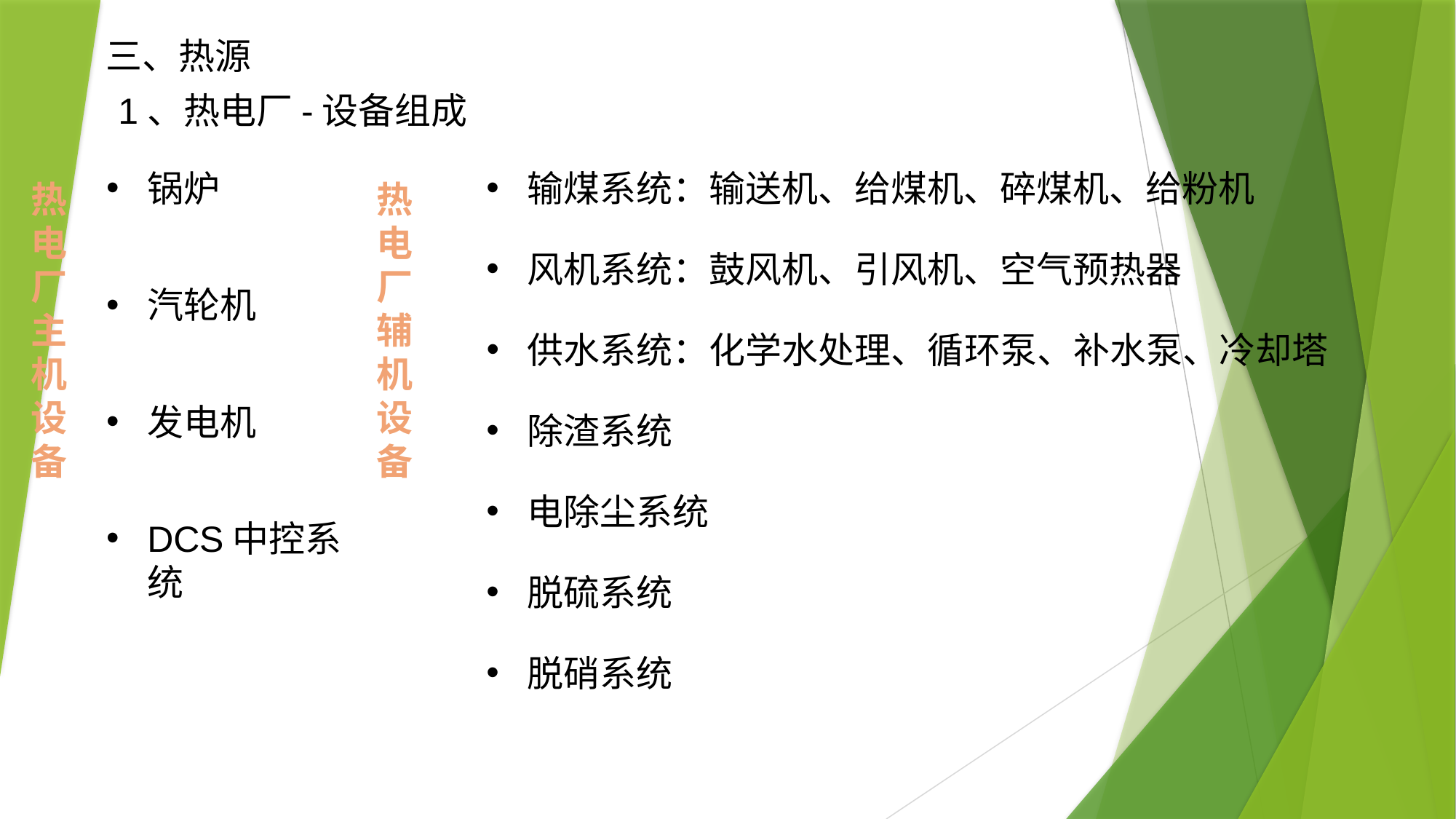

# 三、热源
1、热电厂-设备组成
输煤系统：输送机、给煤机、碎煤机、给粉机
锅炉
热电厂主机设备
热电厂辅机设备
风机系统：鼓风机、引风机、空气预热器
汽轮机
供水系统：化学水处理、循环泵、补水泵、冷却塔
发电机
除渣系统
电除尘系统
DCS中控系统
脱硫系统
脱硝系统